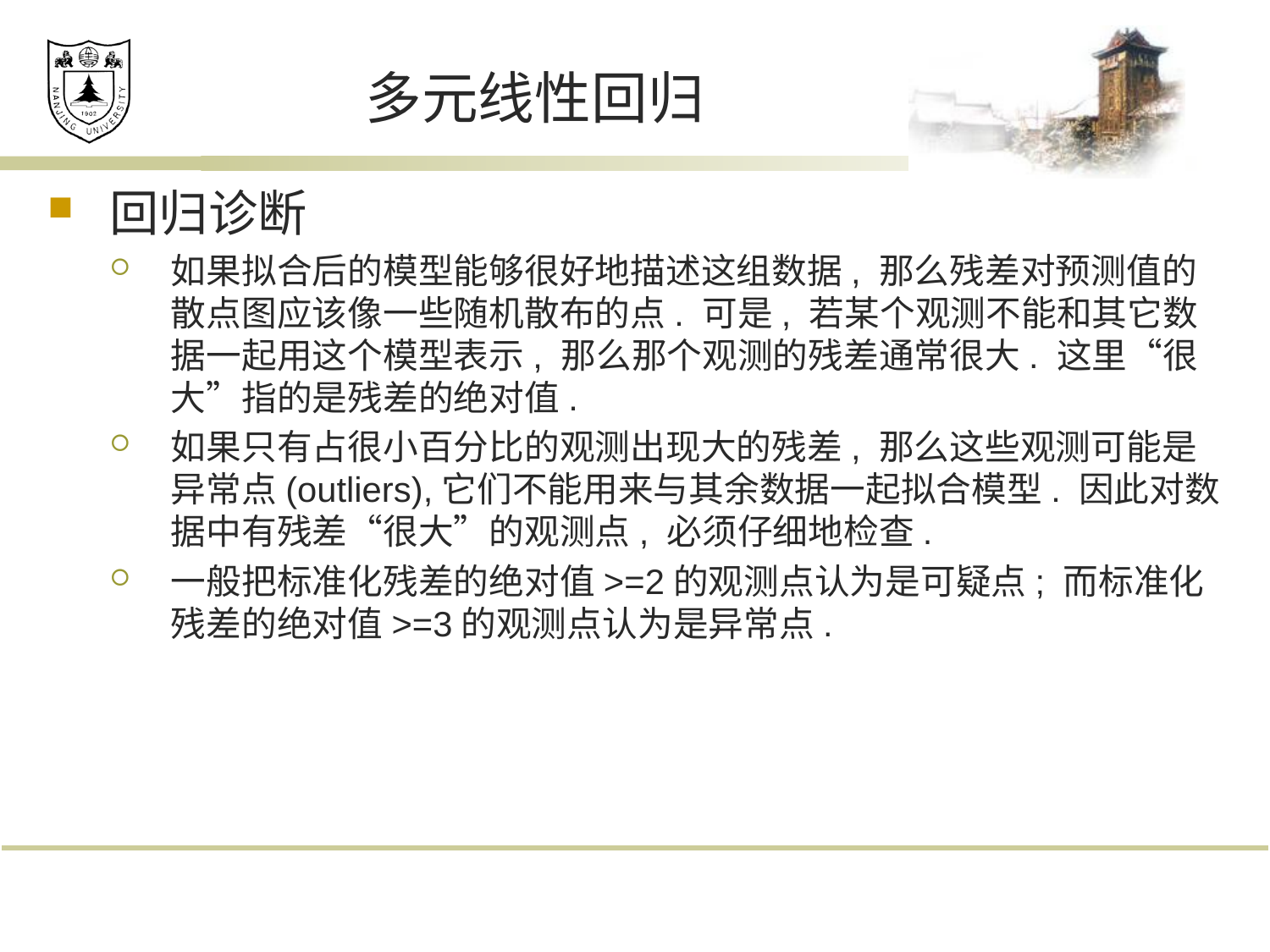

# 多元线性回归
回归诊断
如果拟合后的模型能够很好地描述这组数据, 那么残差对预测值的散点图应该像一些随机散布的点. 可是, 若某个观测不能和其它数据一起用这个模型表示, 那么那个观测的残差通常很大. 这里“很大”指的是残差的绝对值.
如果只有占很小百分比的观测出现大的残差, 那么这些观测可能是异常点(outliers),它们不能用来与其余数据一起拟合模型. 因此对数据中有残差“很大”的观测点, 必须仔细地检查.
一般把标准化残差的绝对值>=2的观测点认为是可疑点; 而标准化残差的绝对值>=3的观测点认为是异常点.